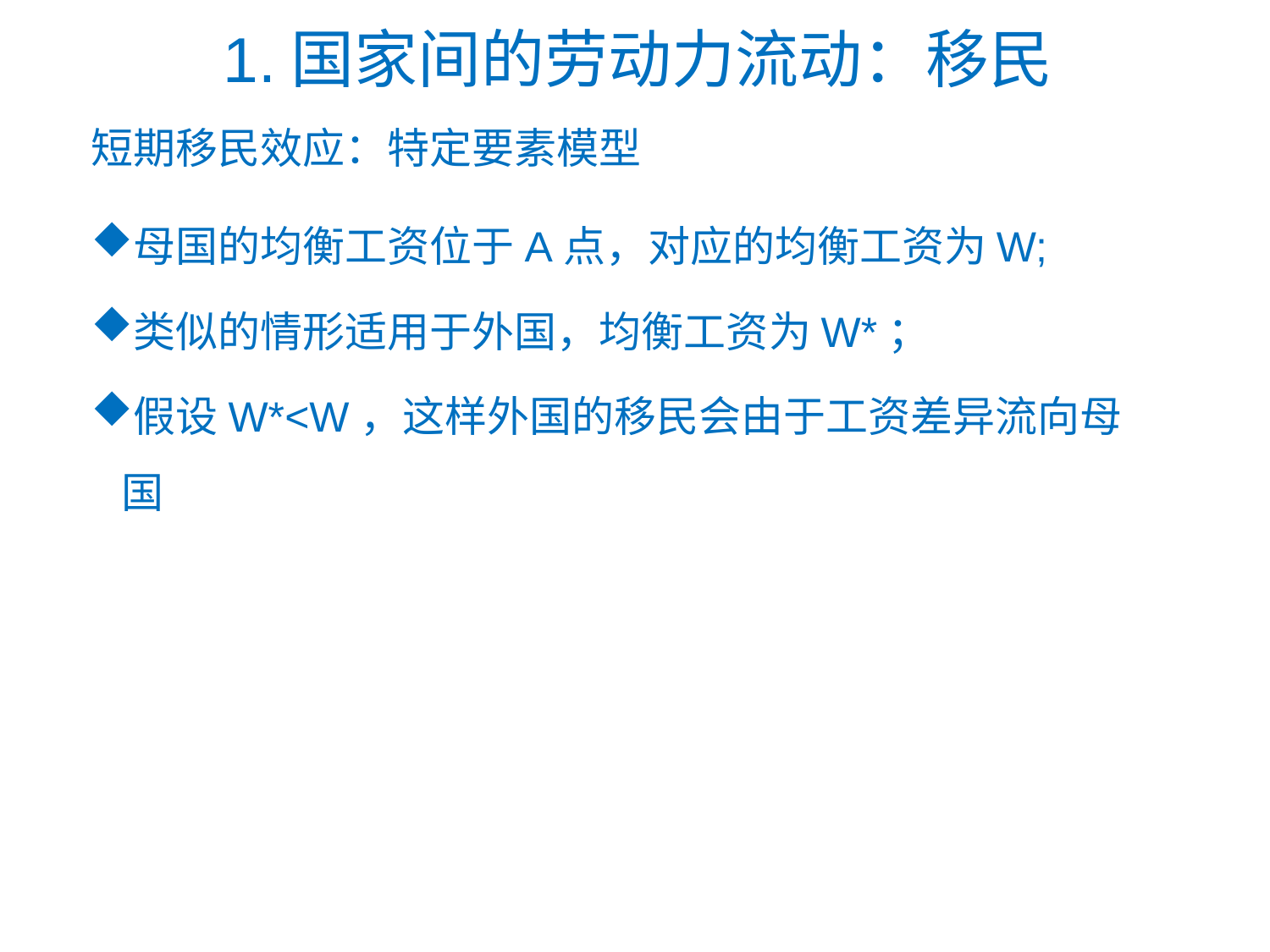

# 1.国家间的劳动力流动：移民
短期移民效应：特定要素模型
母国的均衡工资位于A点，对应的均衡工资为W;
类似的情形适用于外国，均衡工资为W*；
假设W*<W，这样外国的移民会由于工资差异流向母国